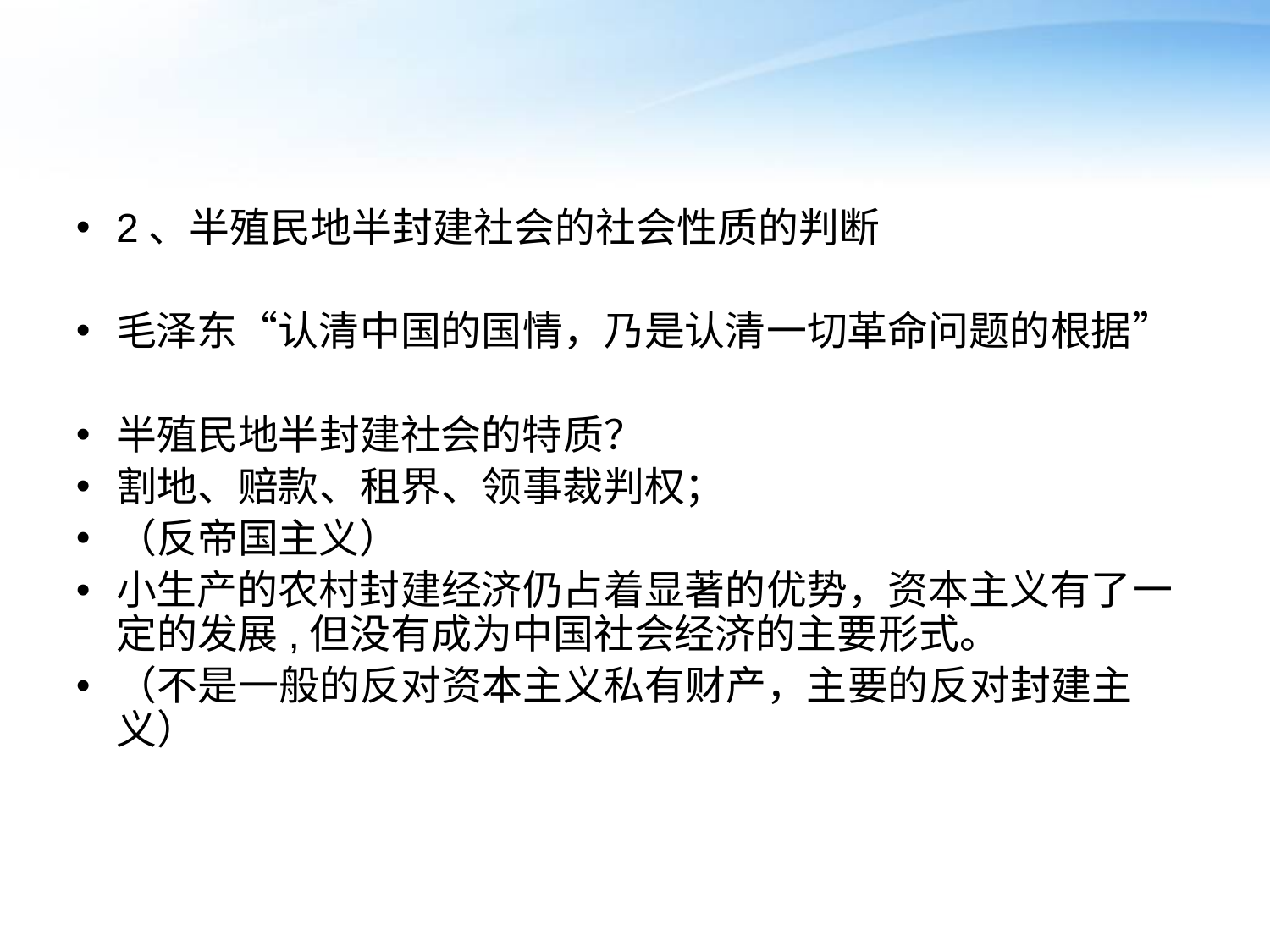

#
2、半殖民地半封建社会的社会性质的判断

毛泽东“认清中国的国情，乃是认清一切革命问题的根据”

半殖民地半封建社会的特质？
割地、赔款、租界、领事裁判权；
（反帝国主义）
小生产的农村封建经济仍占着显著的优势，资本主义有了一定的发展,但没有成为中国社会经济的主要形式。
（不是一般的反对资本主义私有财产，主要的反对封建主义）